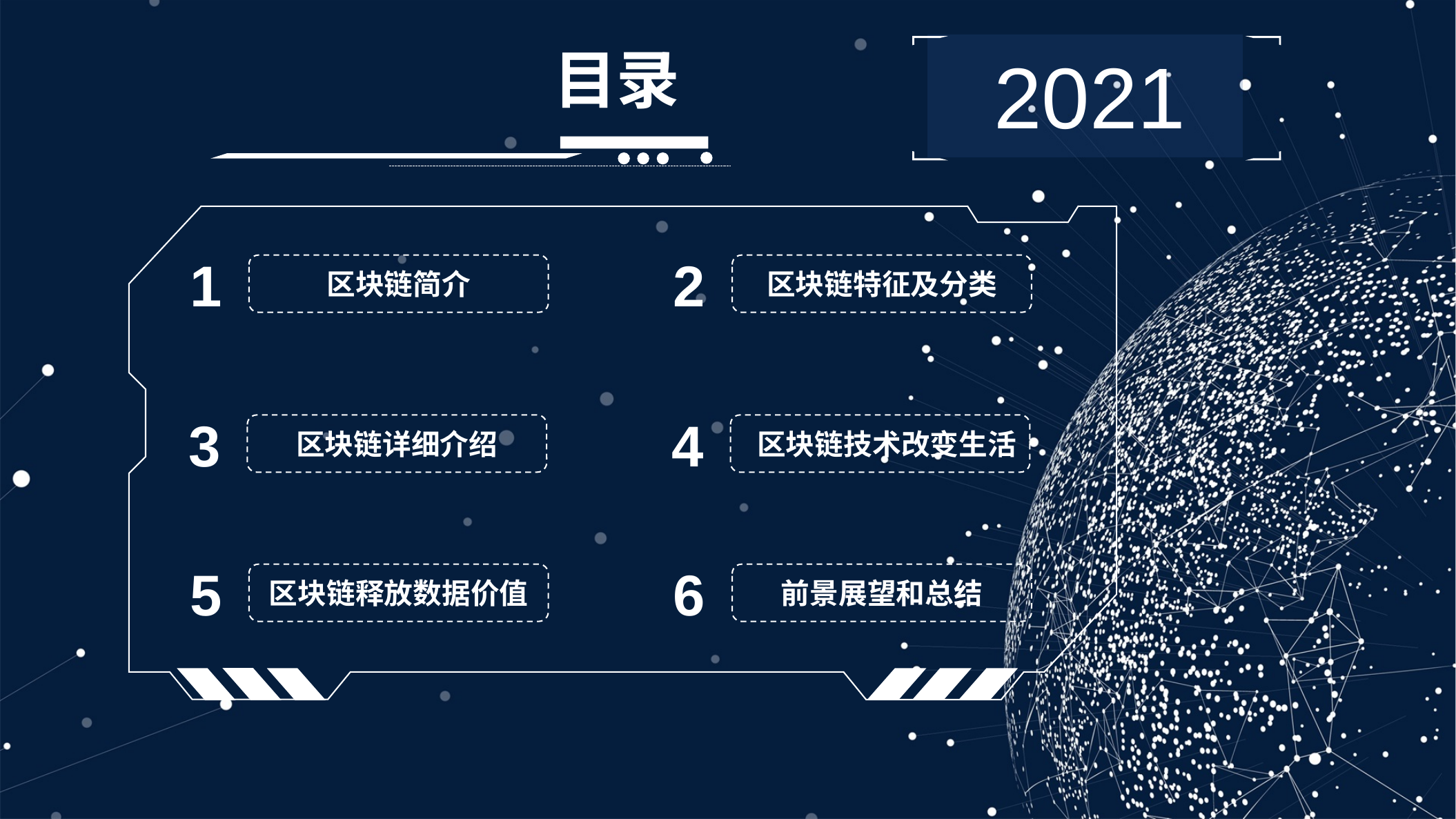

目录

2021

1
2
区块链简介
区块链特征及分类
3
4
区块链详细介绍
 区块链技术改变生活
5
6
区块链释放数据价值
前景展望和总结